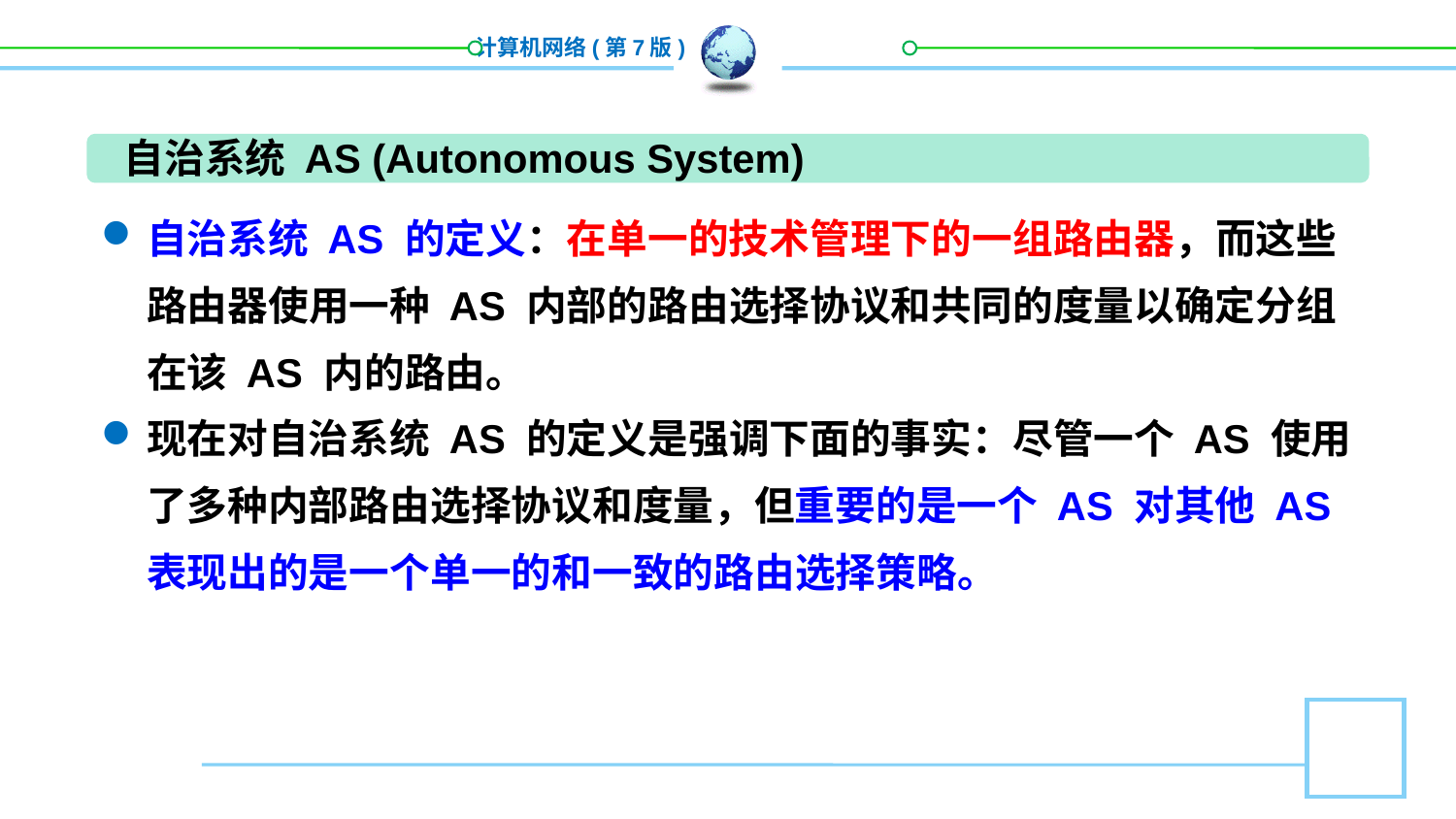

自治系统 AS (Autonomous System)

自治系统 AS 的定义：在单一的技术管理下的一组路由器，而这些路由器使用一种 AS 内部的路由选择协议和共同的度量以确定分组在该 AS 内的路由。
现在对自治系统 AS 的定义是强调下面的事实：尽管一个 AS 使用了多种内部路由选择协议和度量，但重要的是一个 AS 对其他 AS 表现出的是一个单一的和一致的路由选择策略。